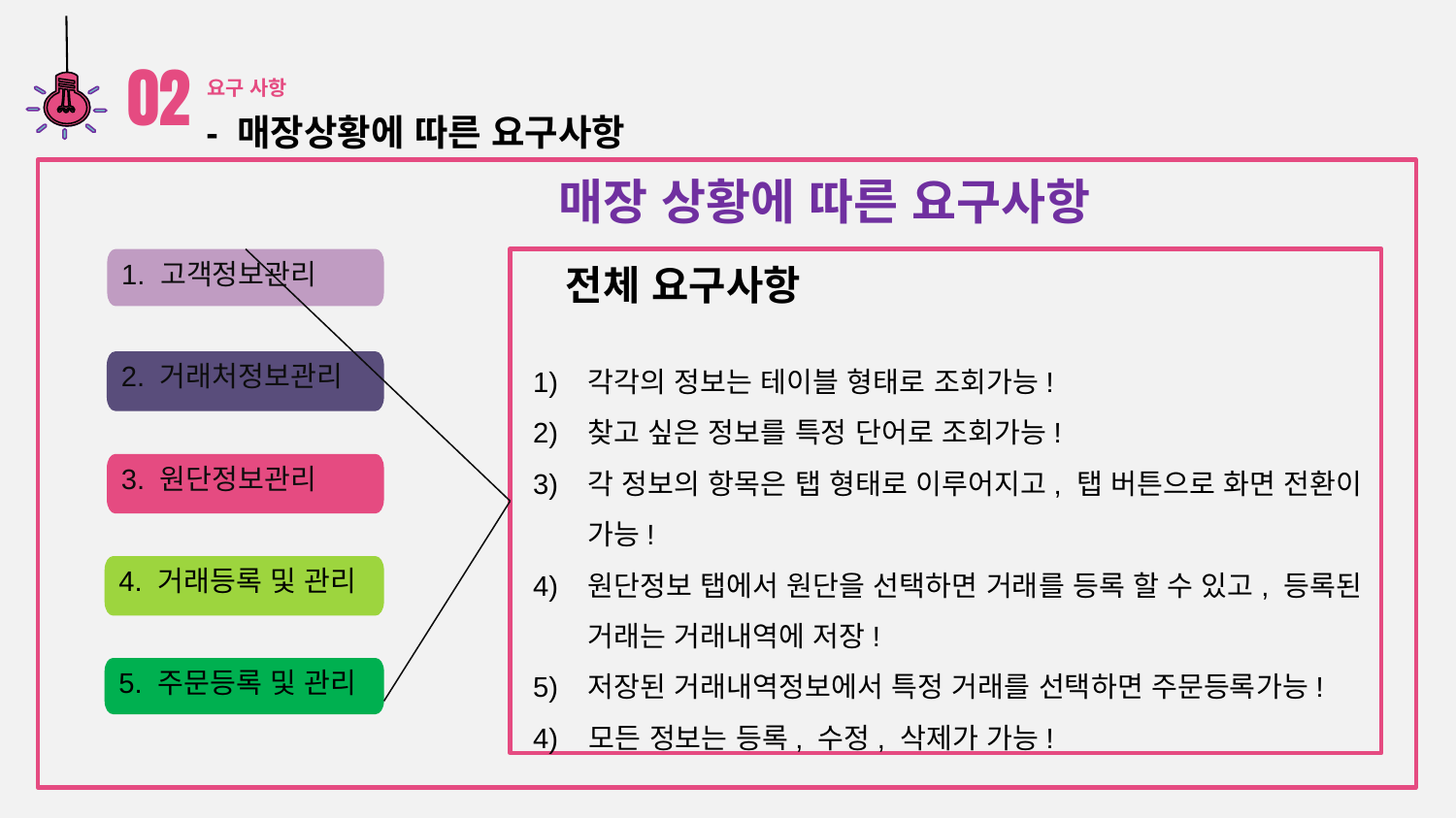

02
요구 사항
 - 매장상황에 따른 요구사항

 매장 상황에 따른 요구사항
1. 고객정보관리

  전체 요구사항

각각의 정보는 테이블 형태로 조회가능!
찾고 싶은 정보를 특정 단어로 조회가능!
각 정보의 항목은 탭 형태로 이루어지고, 탭 버튼으로 화면 전환이 가능!
원단정보 탭에서 원단을 선택하면 거래를 등록 할 수 있고, 등록된 거래는 거래내역에 저장!
저장된 거래내역정보에서 특정 거래를 선택하면 주문등록가능!
4)   모든 정보는 등록, 수정, 삭제가 가능!

2. 거래처정보관리
3. 원단정보관리
4. 거래등록 및 관리
5. 주문등록 및 관리